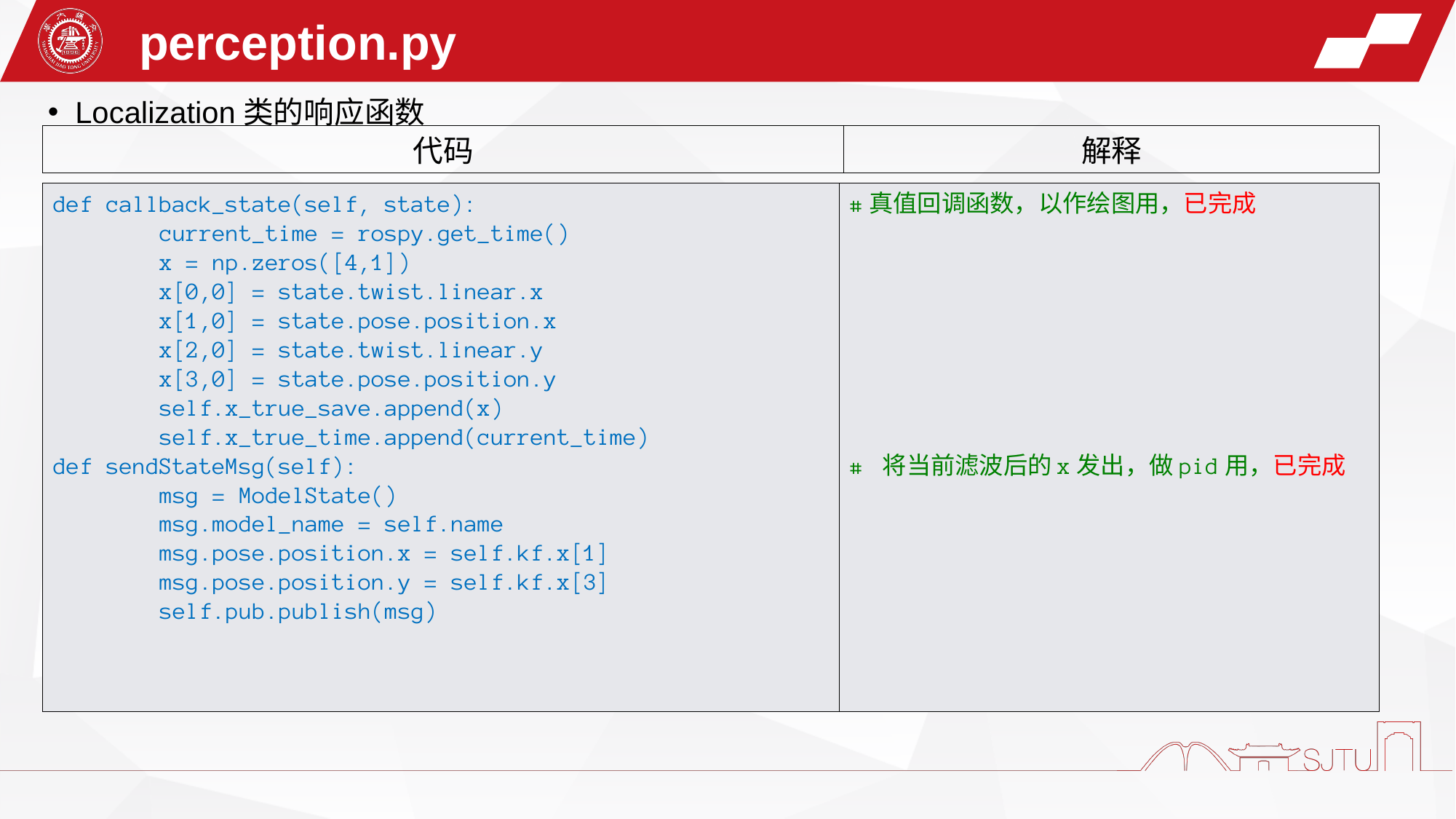

perception.py
Localization类的响应函数
代码
解释
def callback_state(self, state):
        current_time = rospy.get_time()
        x = np.zeros([4,1])
        x[0,0] = state.twist.linear.x
        x[1,0] = state.pose.position.x
        x[2,0] = state.twist.linear.y
        x[3,0] = state.pose.position.y
        self.x_true_save.append(x)
        self.x_true_time.append(current_time)
def sendStateMsg(self):
        msg = ModelState()
        msg.model_name = self.name
        msg.pose.position.x = self.kf.x[1]
        msg.pose.position.y = self.kf.x[3]
        self.pub.publish(msg)

#真值回调函数，以作绘图用，已完成

# 将当前滤波后的x发出，做pid用，已完成